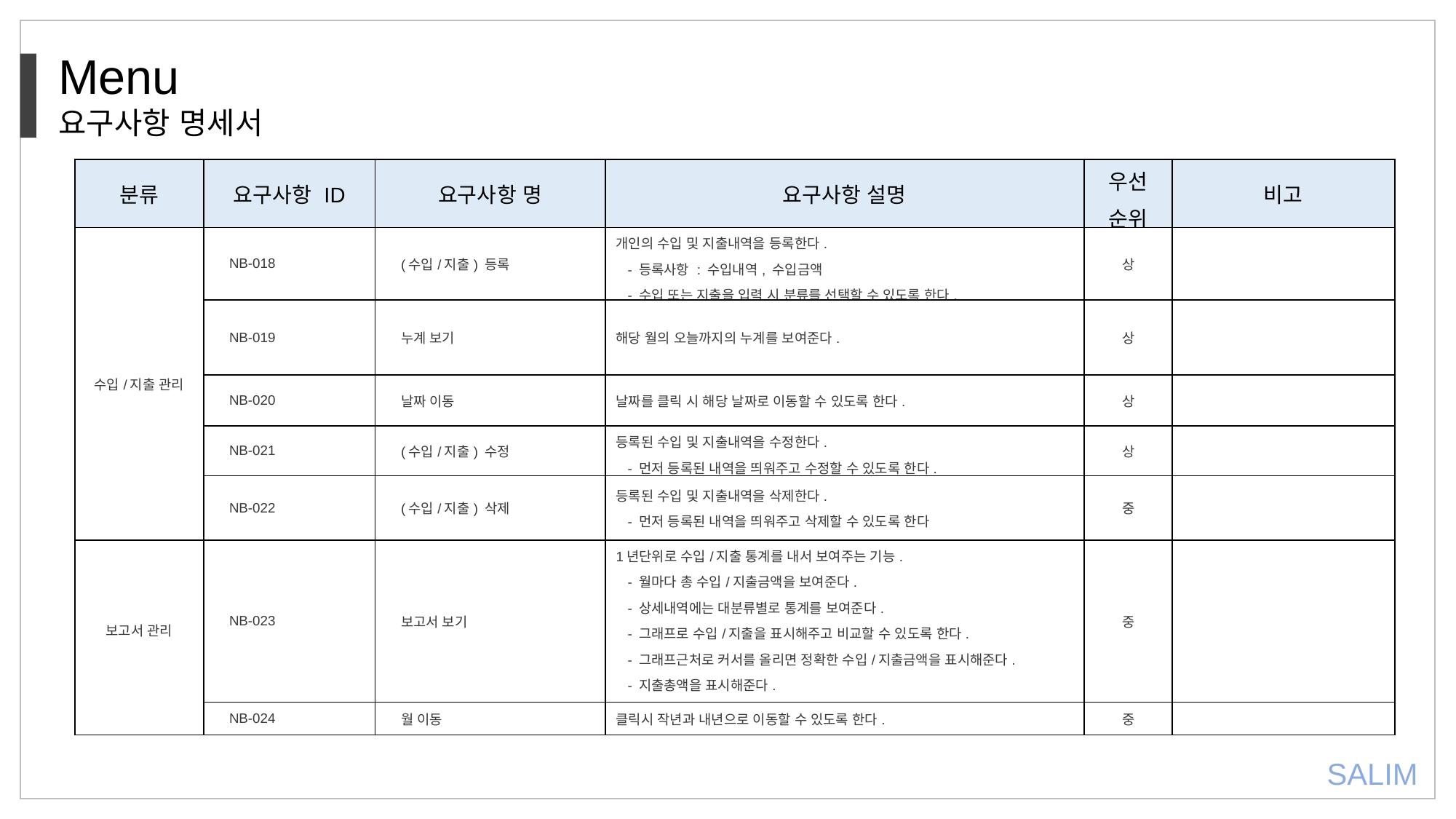

Menu
요구사항 명세서

| 분류 | 요구사항 ID | 요구사항 명 | 요구사항 설명 | 우선 순위 | 비고 |
| --- | --- | --- | --- | --- | --- |
| 수입/지출 관리 | NB-018 | (수입/지출) 등록 | 개인의 수입 및 지출내역을 등록한다. - 등록사항 : 수입내역, 수입금액 - 수입 또는 지출을 입력 시 분류를 선택할 수 있도록 한다. | 상 |  |
|  | NB-019 | 누계 보기 | 해당 월의 오늘까지의 누계를 보여준다. | 상 |  |
|  | NB-020 | 날짜 이동 | 날짜를 클릭 시 해당 날짜로 이동할 수 있도록 한다. | 상 |  |
|  | NB-021 | (수입/지출) 수정 | 등록된 수입 및 지출내역을 수정한다. - 먼저 등록된 내역을 띄워주고 수정할 수 있도록 한다. | 상 |  |
|  | NB-022 | (수입/지출) 삭제 | 등록된 수입 및 지출내역을 삭제한다. - 먼저 등록된 내역을 띄워주고 삭제할 수 있도록 한다 | 중 |  |
| 보고서 관리 | NB-023 | 보고서 보기 | 1년단위로 수입/지출 통계를 내서 보여주는 기능. - 월마다 총 수입/지출금액을 보여준다. - 상세내역에는 대분류별로 통계를 보여준다. - 그래프로 수입/지출을 표시해주고 비교할 수 있도록 한다. - 그래프근처로 커서를 올리면 정확한 수입/지출금액을 표시해준다. - 지출총액을 표시해준다. - 지출분류 중 가장 많이 지출한 상위 5개 분류를 표시해준다. | 중 |  |
|  | NB-024 | 월 이동 | 클릭시 작년과 내년으로 이동할 수 있도록 한다. | 중 |  |
SALIM